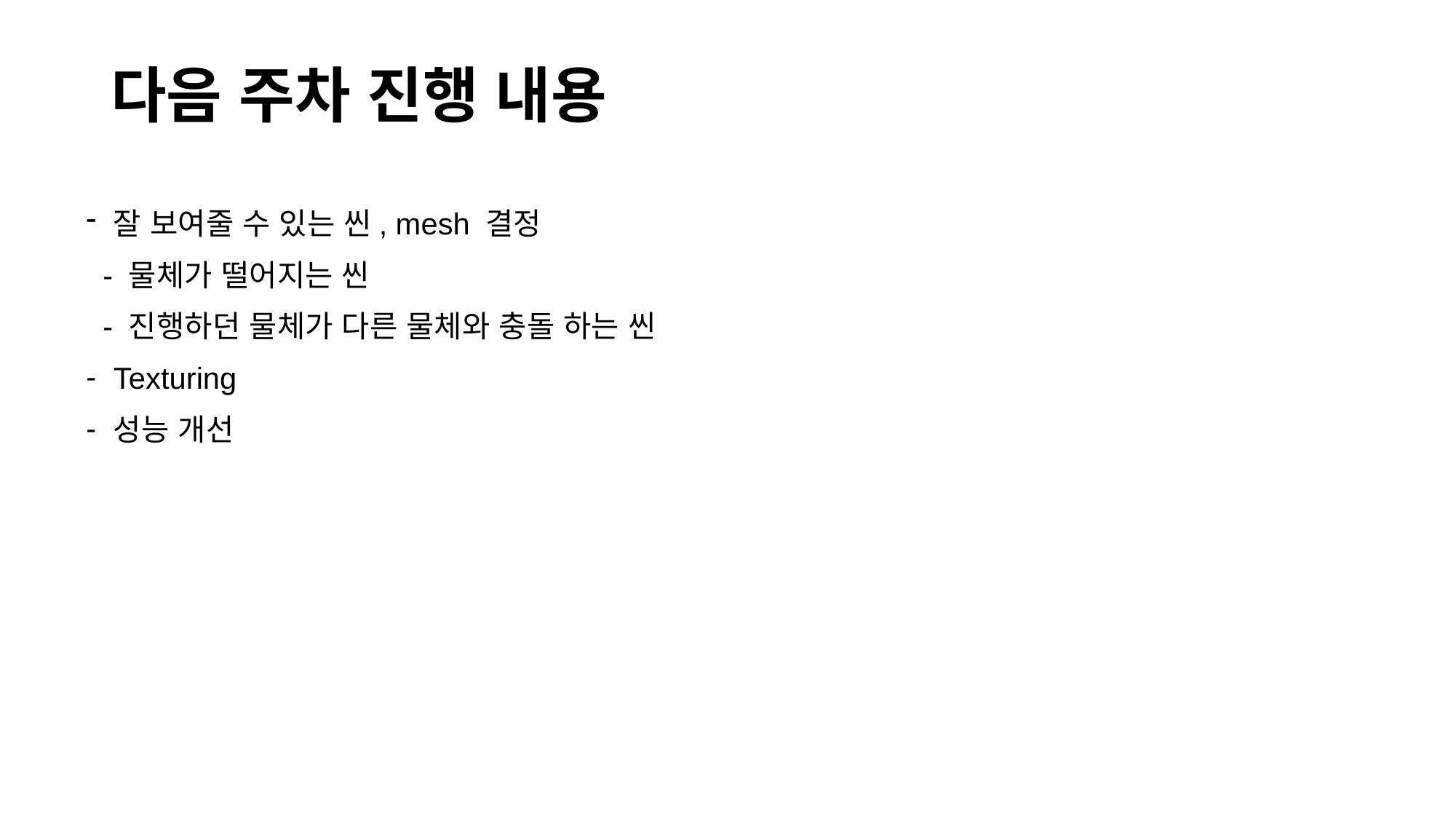

# 다음 주차 진행 내용
잘 보여줄 수 있는 씬, mesh 결정
  - 물체가 떨어지는 씬
  - 진행하던 물체가 다른 물체와 충돌 하는 씬
Texturing
성능 개선